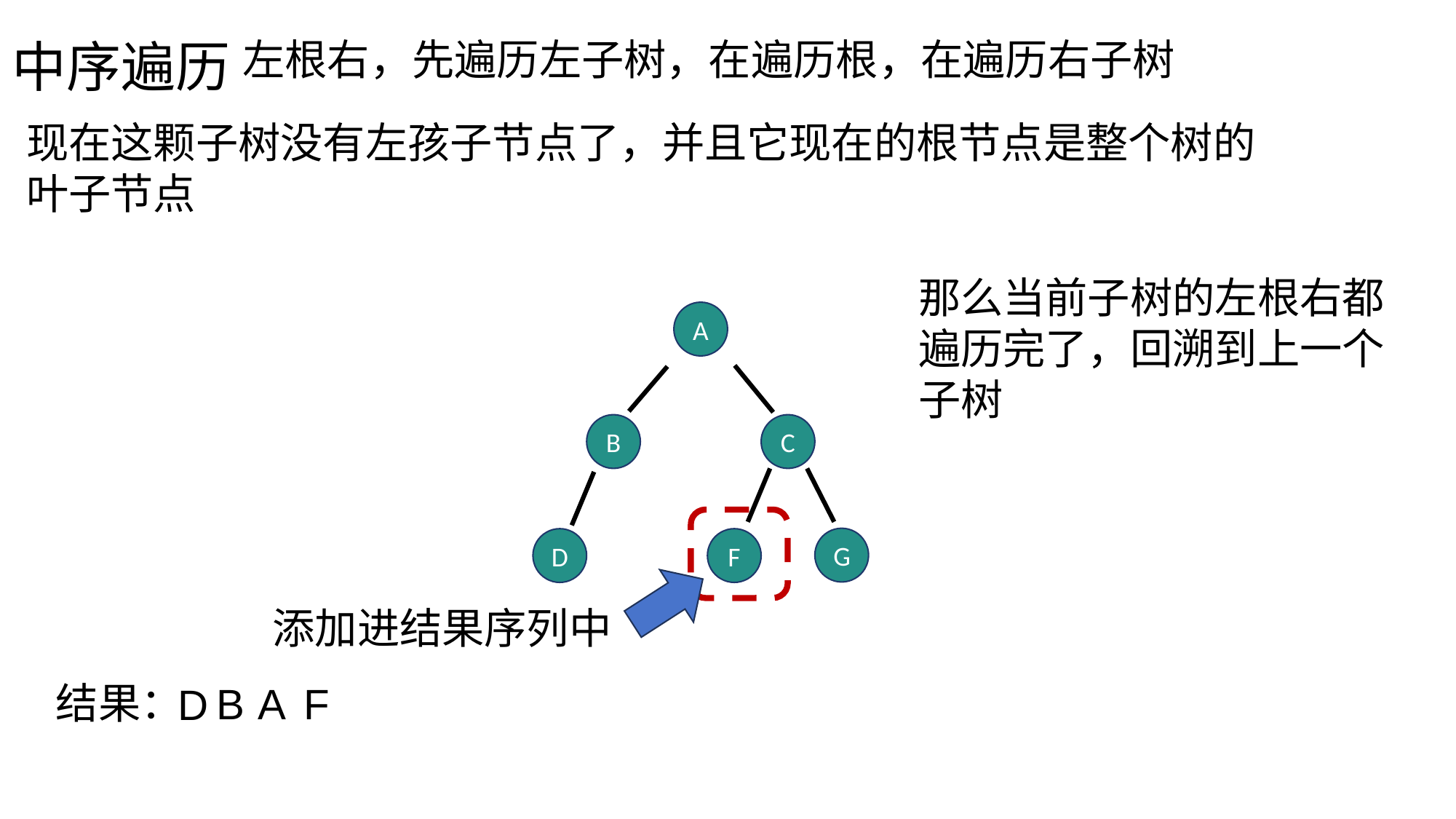

中序遍历
左根右，先遍历左子树，在遍历根，在遍历右子树
现在这颗子树没有左孩子节点了，并且它现在的根节点是整个树的叶子节点
那么当前子树的左根右都遍历完了，回溯到上一个子树
A
B
C

G
D
F

添加进结果序列中
结果：
B
A
F
D